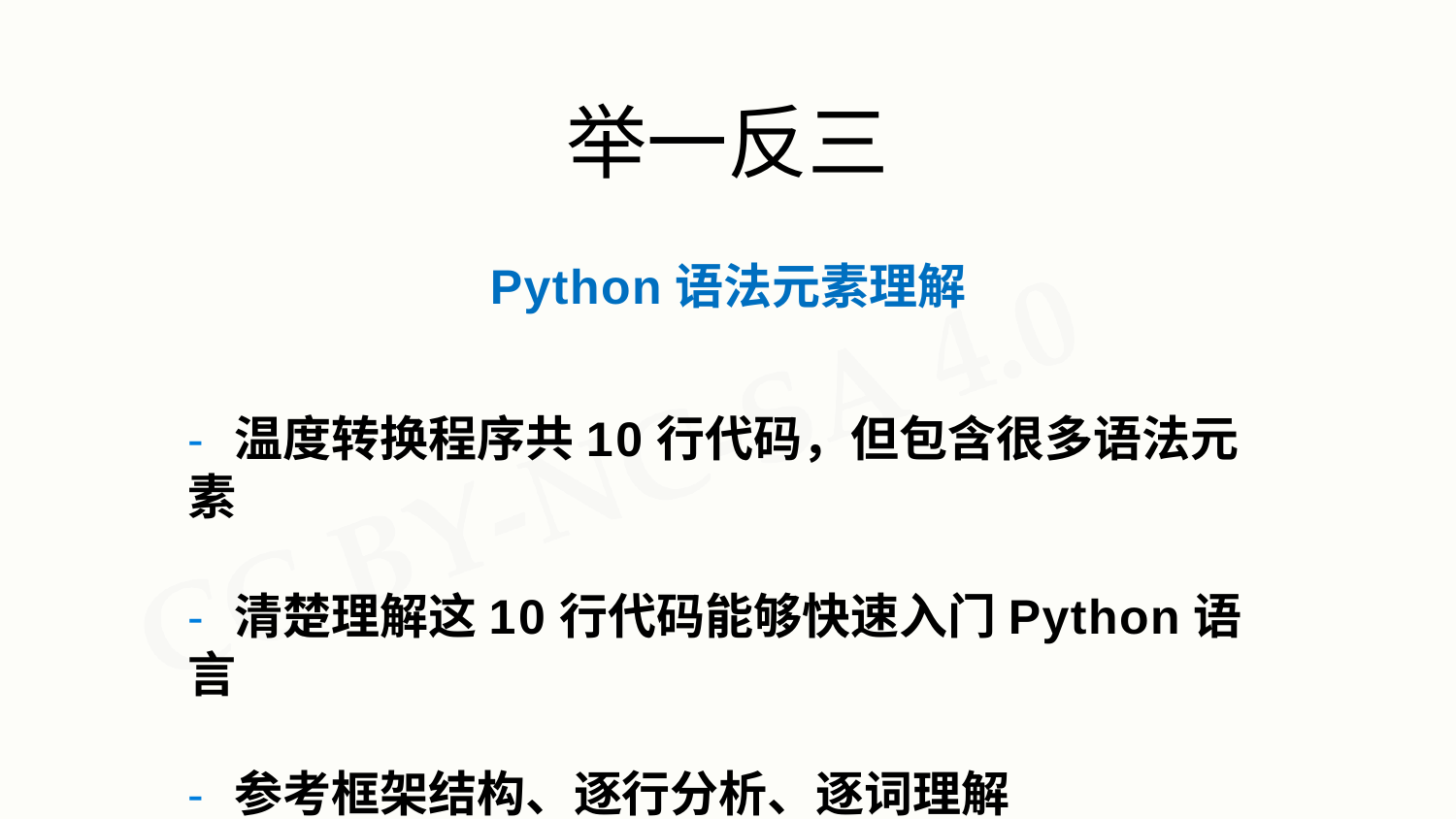

# 举一反三
Python语法元素理解

- 温度转换程序共10行代码，但包含很多语法元素

- 清楚理解这10行代码能够快速入门Python语言

- 参考框架结构、逐行分析、逐词理解